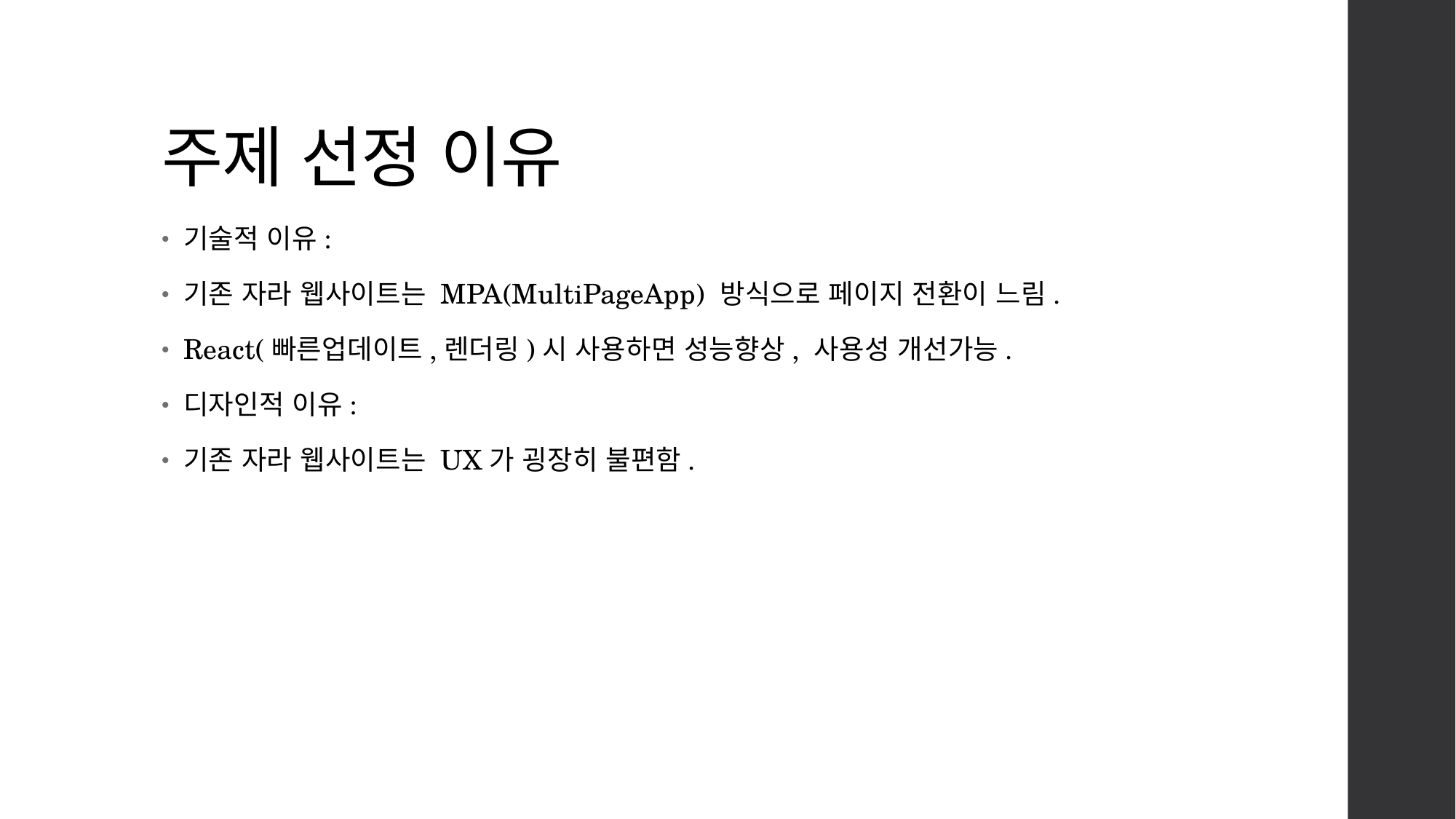

# 주제 선정 이유
기술적 이유:
기존 자라 웹사이트는 MPA(MultiPageApp) 방식으로 페이지 전환이 느림.
React(빠른업데이트,렌더링)시 사용하면 성능향상, 사용성 개선가능.
디자인적 이유:
기존 자라 웹사이트는 UX가 굉장히 불편함.